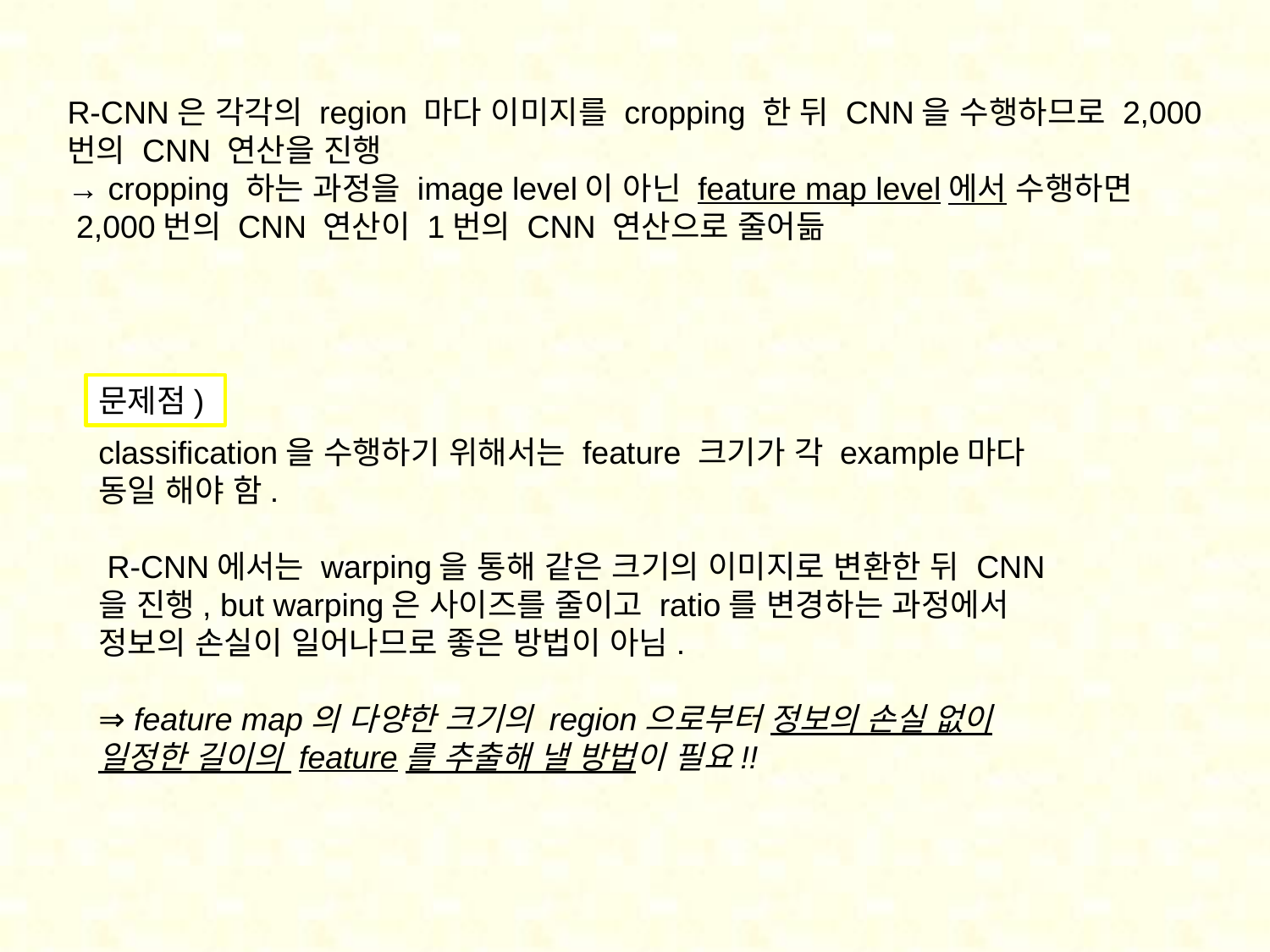

R-CNN은 각각의 region 마다 이미지를 cropping 한 뒤 CNN을 수행하므로 2,000번의 CNN 연산을 진행
→ cropping 하는 과정을 image level이 아닌 feature map level에서 수행하면
 2,000번의 CNN 연산이 1번의 CNN 연산으로 줄어듦
문제점)
classification을 수행하기 위해서는 feature 크기가 각 example마다 동일 해야 함.

 R-CNN에서는 warping을 통해 같은 크기의 이미지로 변환한 뒤 CNN을 진행, but warping은 사이즈를 줄이고 ratio를 변경하는 과정에서 정보의 손실이 일어나므로 좋은 방법이 아님.

⇒ feature map의 다양한 크기의 region으로부터 정보의 손실 없이 일정한 길이의 feature를 추출해 낼 방법이 필요!!